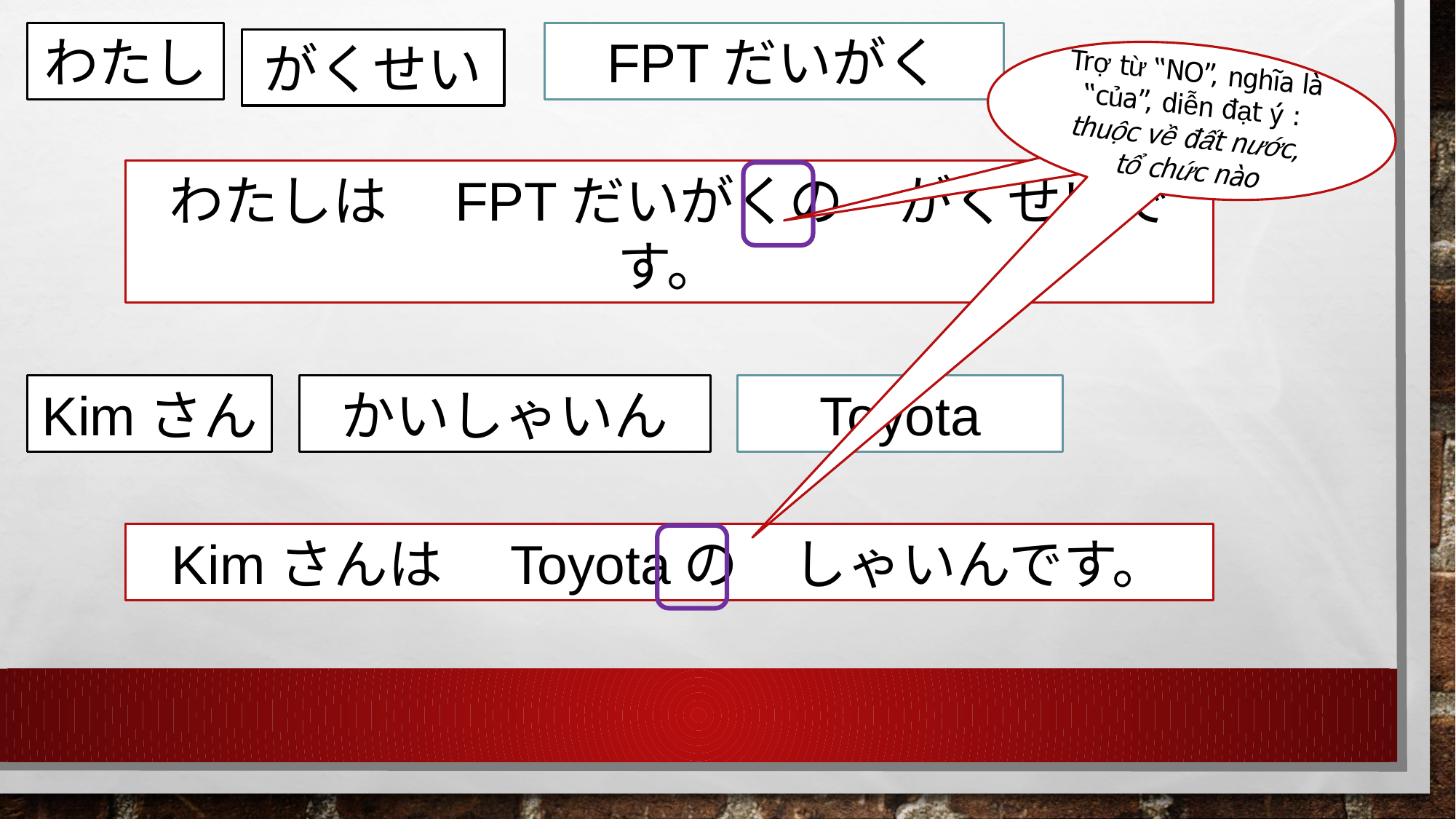

わたし
FPTだいがく
がくせい
Trợ từ “NO”, nghĩa là “của”, diễn đạt ý : thuộc về đất nước,
tổ chức nào

わたしは　FPTだいがくの　がくせいです。
わたしは　がくせいです。

Toyota
Kimさん
かいしゃいん
Kimさんは　Toyotaの　しゃいんです。
Kimさんは　かいしゃいんです。